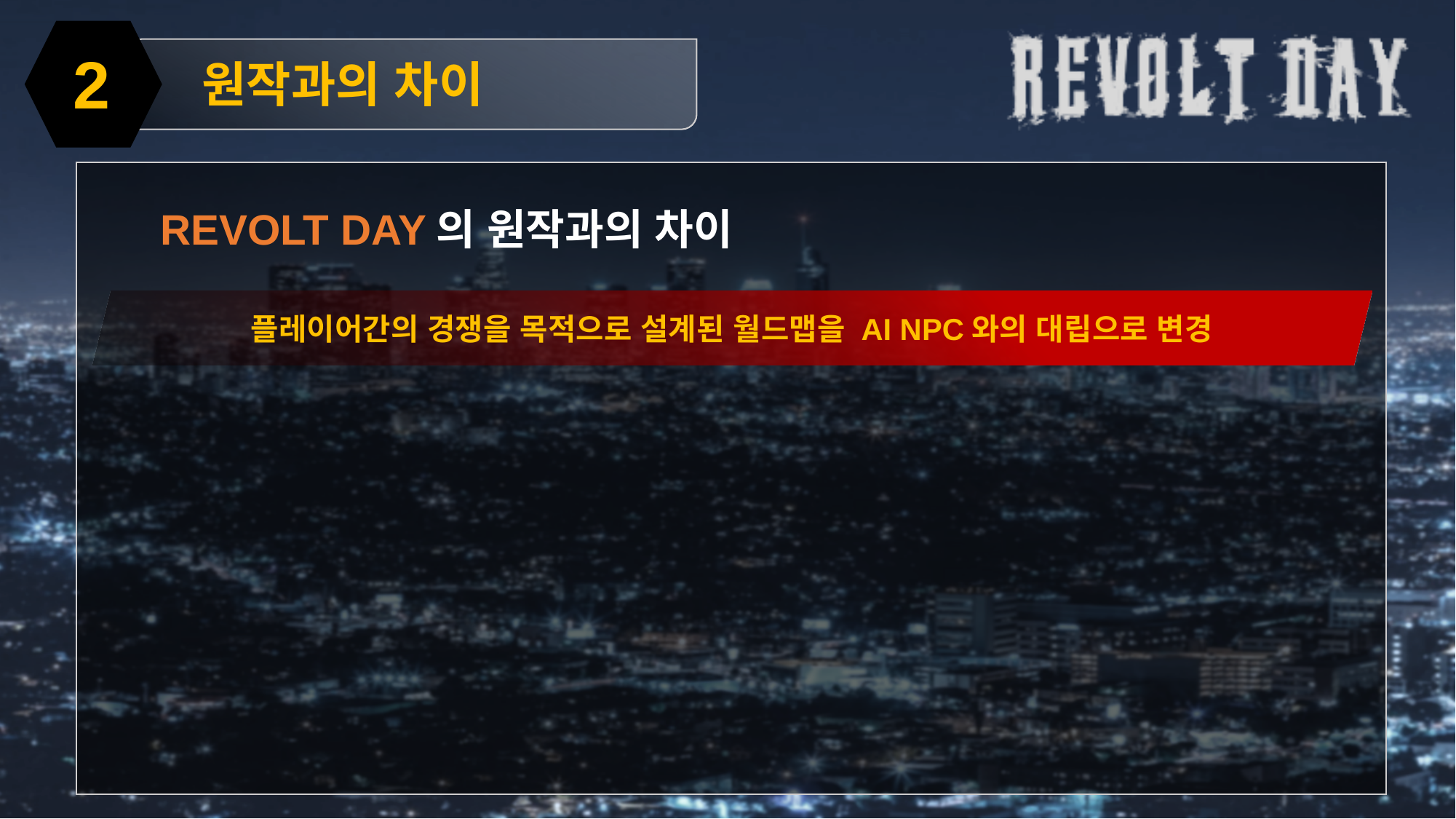

2
원작과의 차이
REVOLT DAY의 원작과의 차이
플레이어간의 경쟁을 목적으로 설계된 월드맵을 AI NPC와의 대립으로 변경